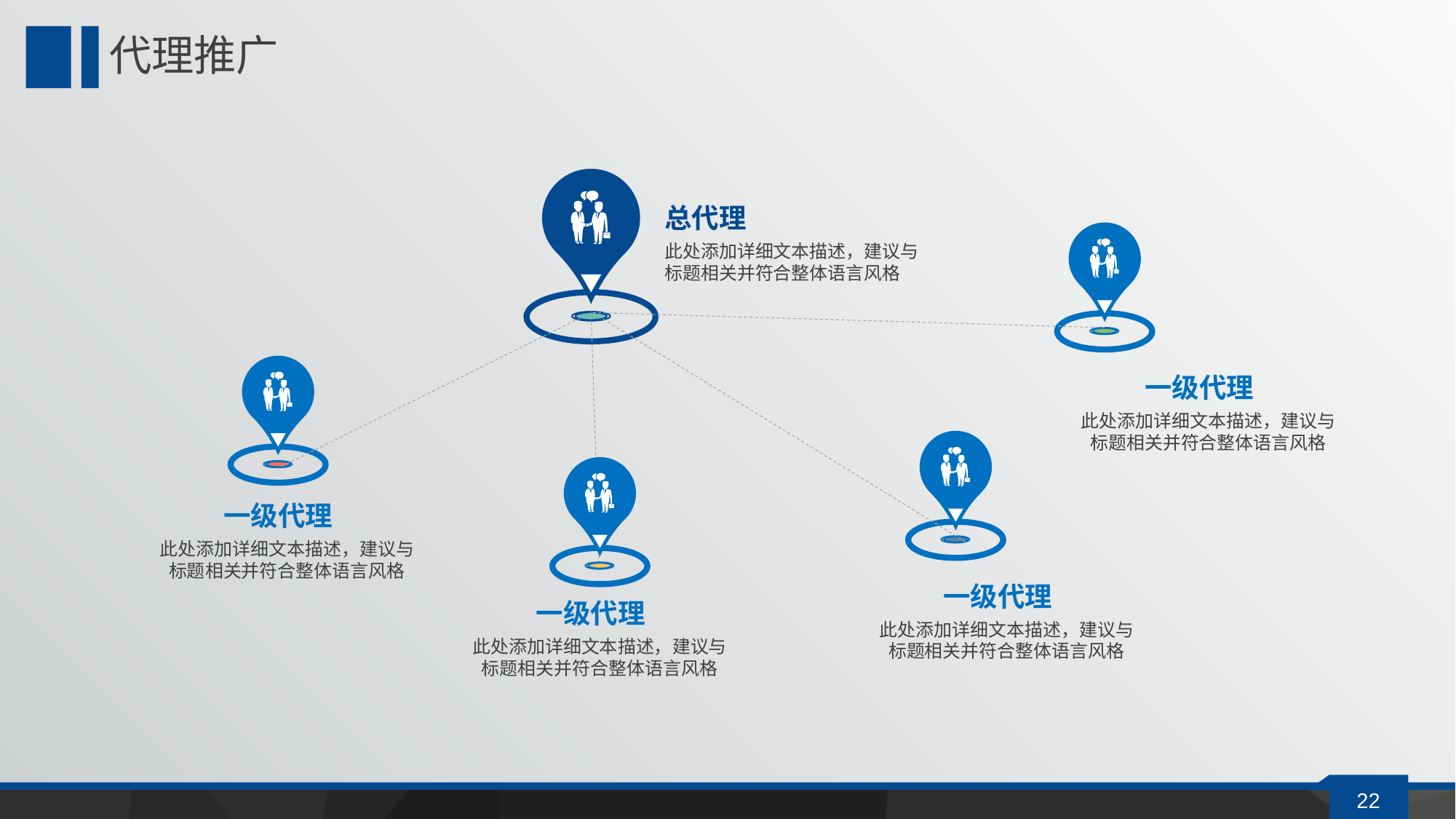

延迟符
# 代理推广

总代理
此处添加详细文本描述，建议与标题相关并符合整体语言风格

一级代理
此处添加详细文本描述，建议与标题相关并符合整体语言风格

一级代理
此处添加详细文本描述，建议与标题相关并符合整体语言风格

一级代理
此处添加详细文本描述，建议与标题相关并符合整体语言风格
一级代理
此处添加详细文本描述，建议与标题相关并符合整体语言风格